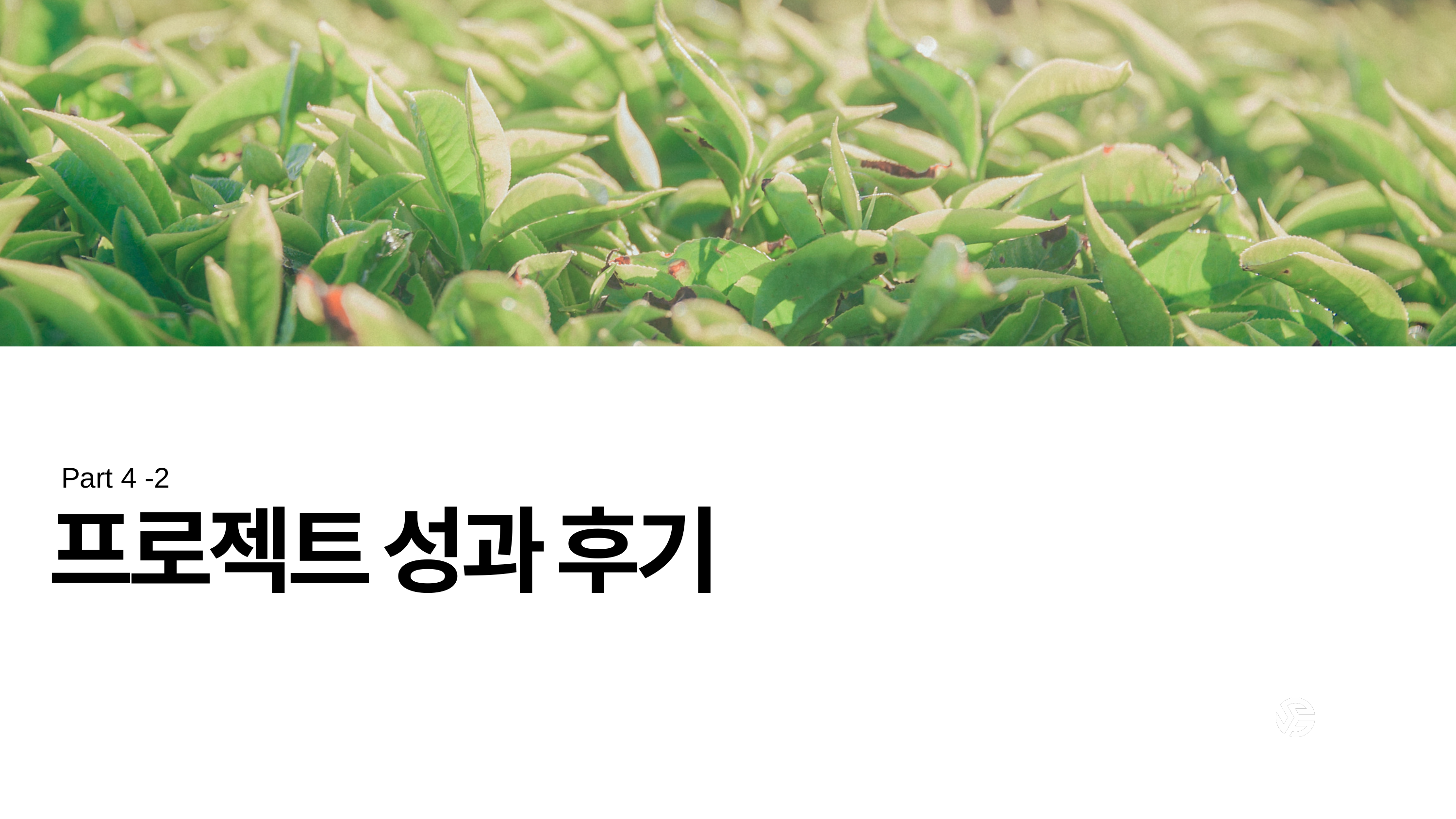

Part 4 -2
프로젝트 성과 후기
Logo